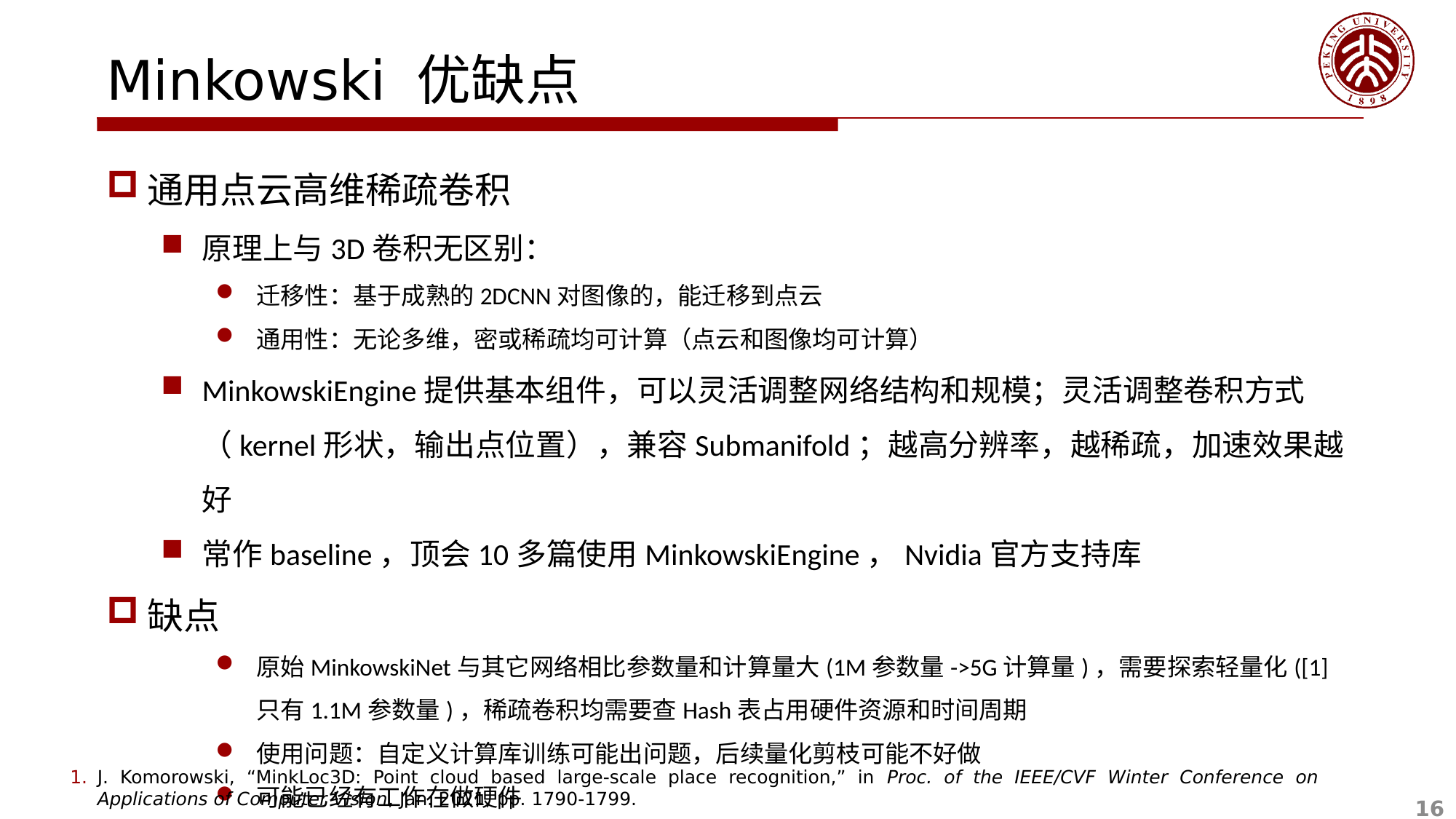

# Minkowski 优缺点
通用点云高维稀疏卷积
原理上与3D卷积无区别：
迁移性：基于成熟的2DCNN对图像的，能迁移到点云
通用性：无论多维，密或稀疏均可计算（点云和图像均可计算）
MinkowskiEngine提供基本组件，可以灵活调整网络结构和规模；灵活调整卷积方式（kernel形状，输出点位置），兼容Submanifold；越高分辨率，越稀疏，加速效果越好
常作baseline，顶会10多篇使用MinkowskiEngine，Nvidia官方支持库
缺点
原始MinkowskiNet与其它网络相比参数量和计算量大(1M参数量->5G计算量)，需要探索轻量化([1]只有1.1M参数量)，稀疏卷积均需要查Hash表占用硬件资源和时间周期
使用问题：自定义计算库训练可能出问题，后续量化剪枝可能不好做
可能已经有工作在做硬件

J. Komorowski, “MinkLoc3D: Point cloud based large-scale place recognition,” in Proc. of the IEEE/CVF Winter Conference on Applications of Computer Vision, Jan. 2021, pp. 1790-1799.
16